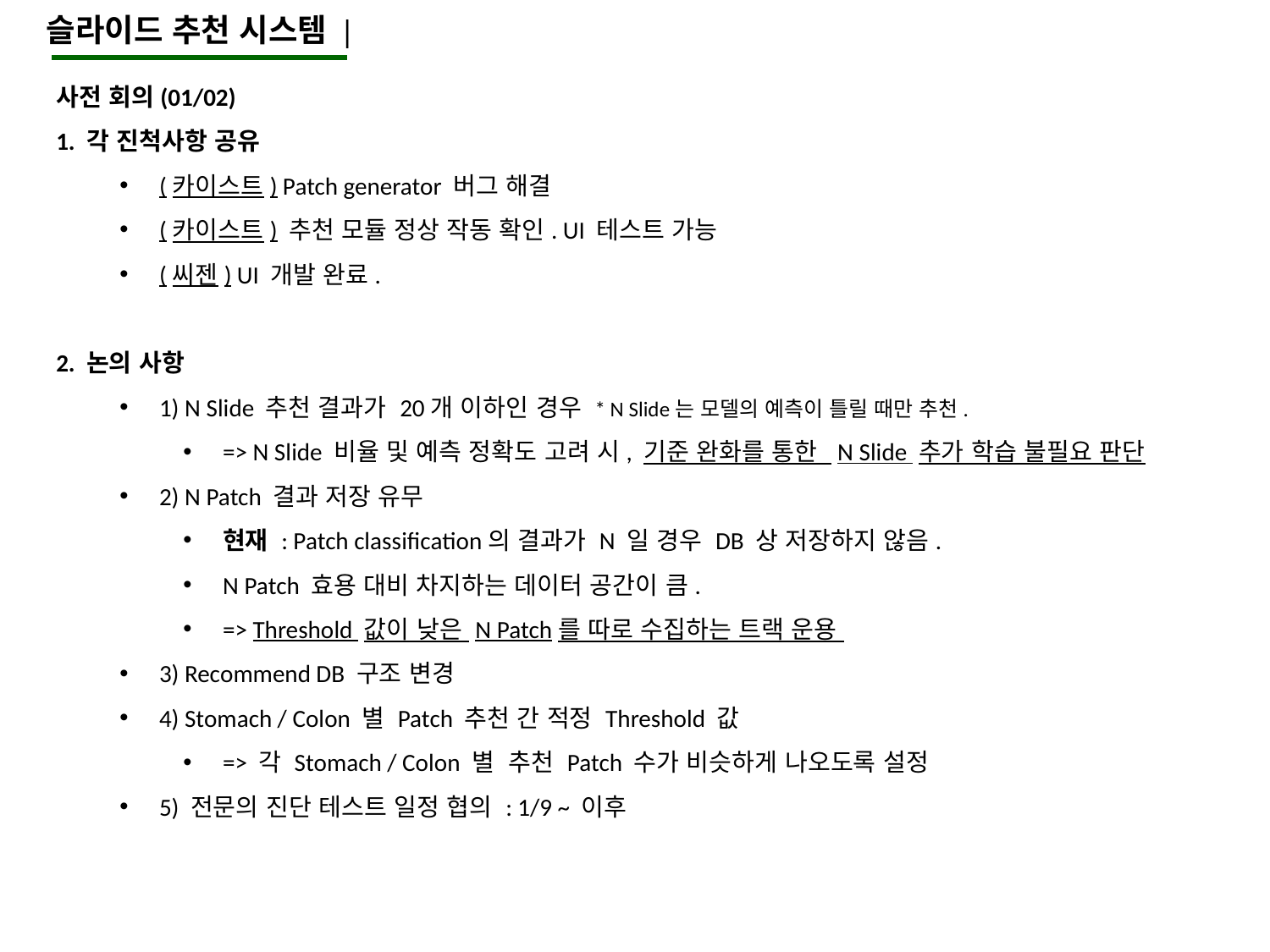

슬라이드 추천 시스템 |
사전 회의(01/02)
1. 각 진척사항 공유
(카이스트) Patch generator 버그 해결
(카이스트) 추천 모듈 정상 작동 확인. UI 테스트 가능
(씨젠) UI 개발 완료.

2. 논의 사항
1) N Slide 추천 결과가 20개 이하인 경우 * N Slide는 모델의 예측이 틀릴 때만 추천.
=> N Slide 비율 및 예측 정확도 고려 시, 기준 완화를 통한  N Slide 추가 학습 불필요 판단
2) N Patch 결과 저장 유무
현재 : Patch classification의 결과가 N 일 경우 DB 상 저장하지 않음.
N Patch 효용 대비 차지하는 데이터 공간이 큼.
=> Threshold 값이 낮은 N Patch를 따로 수집하는 트랙 운용
3) Recommend DB 구조 변경
4) Stomach / Colon 별 Patch 추천 간 적정 Threshold 값
=> 각 Stomach / Colon 별  추천 Patch 수가 비슷하게 나오도록 설정
5) 전문의 진단 테스트 일정 협의 : 1/9 ~ 이후